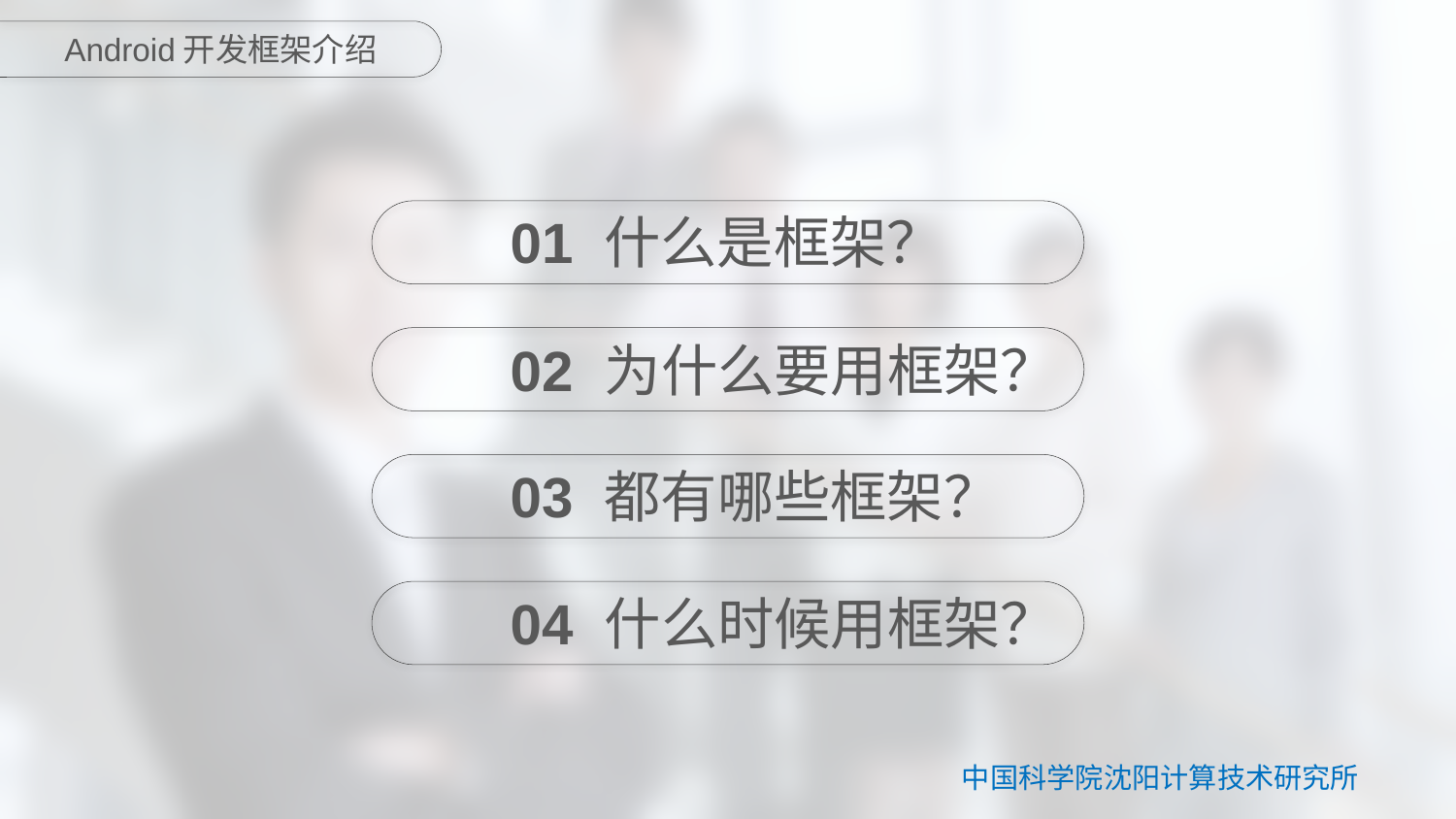

Android开发框架介绍
01
什么是框架？

02
为什么要用框架？

03
都有哪些框架？

04
什么时候用框架？
中国科学院沈阳计算技术研究所